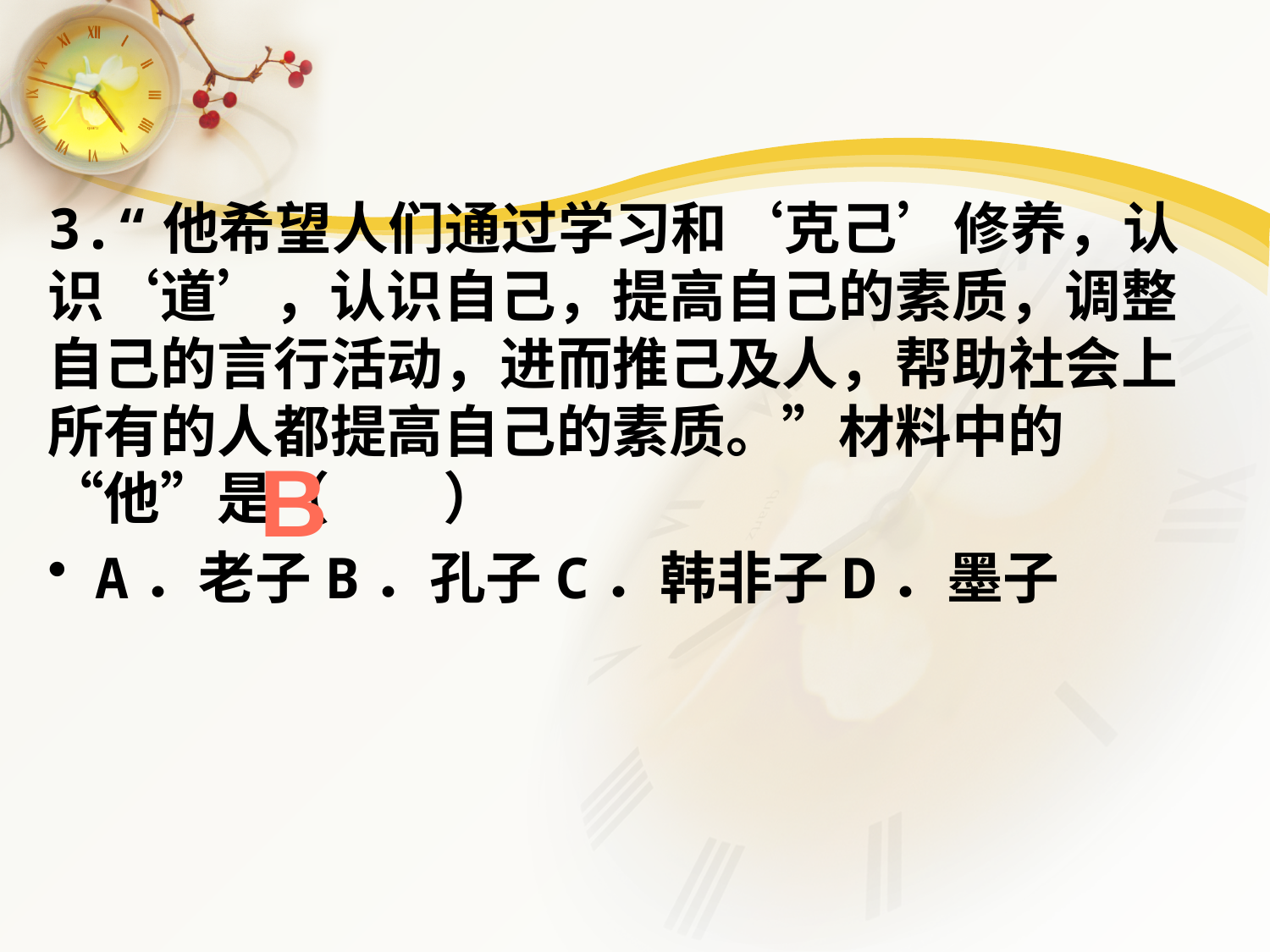

3.“他希望人们通过学习和‘克己’修养，认识‘道’，认识自己，提高自己的素质，调整自己的言行活动，进而推己及人，帮助社会上所有的人都提高自己的素质。”材料中的“他”是（　　）
A．老子B．孔子C．韩非子D．墨子
B